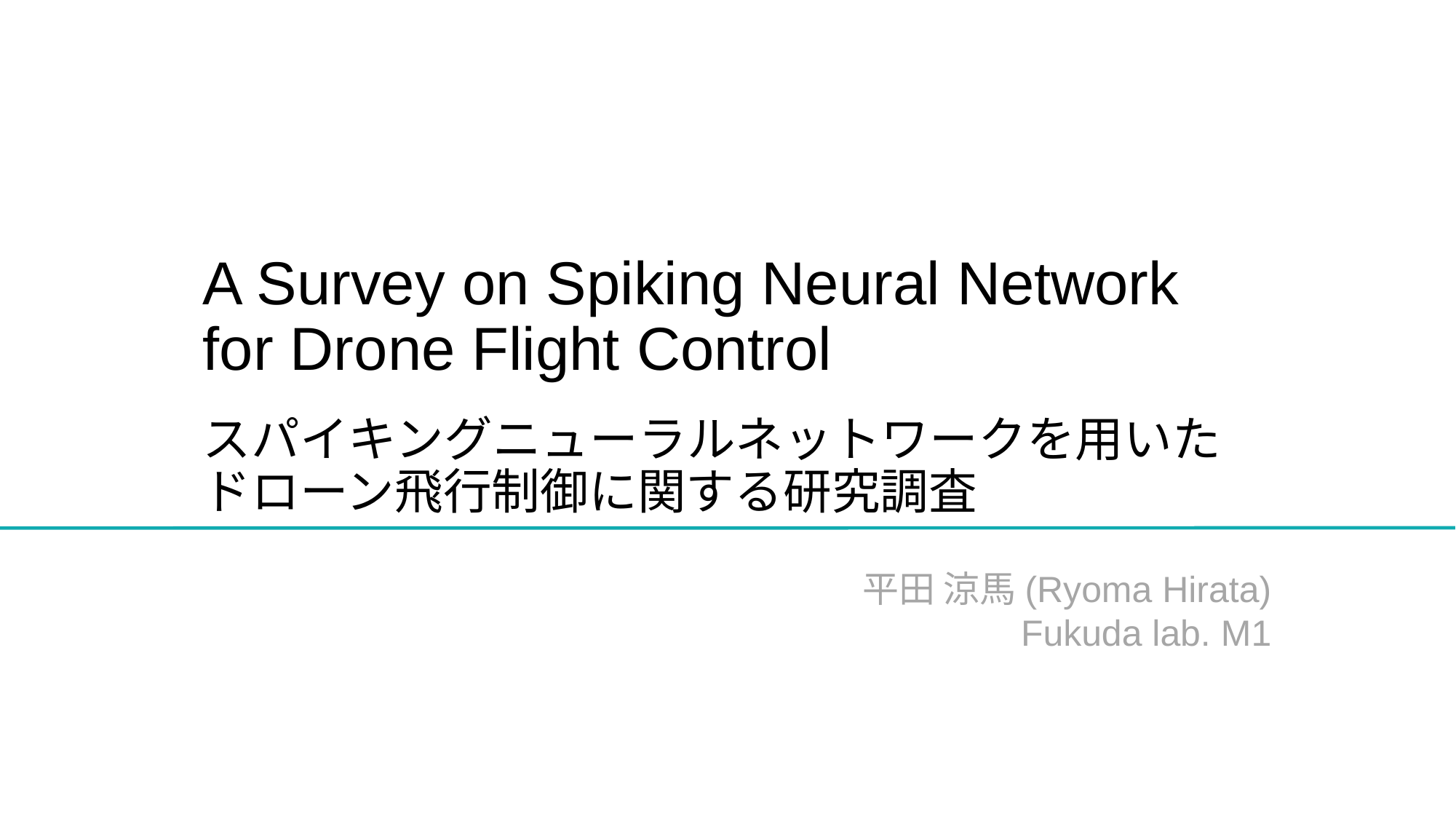

# A Survey on Spiking Neural Network for Drone Flight Control
スパイキングニューラルネットワークを用いた
ドローン飛行制御に関する研究調査
平田 涼馬(Ryoma Hirata)
Fukuda lab. M1